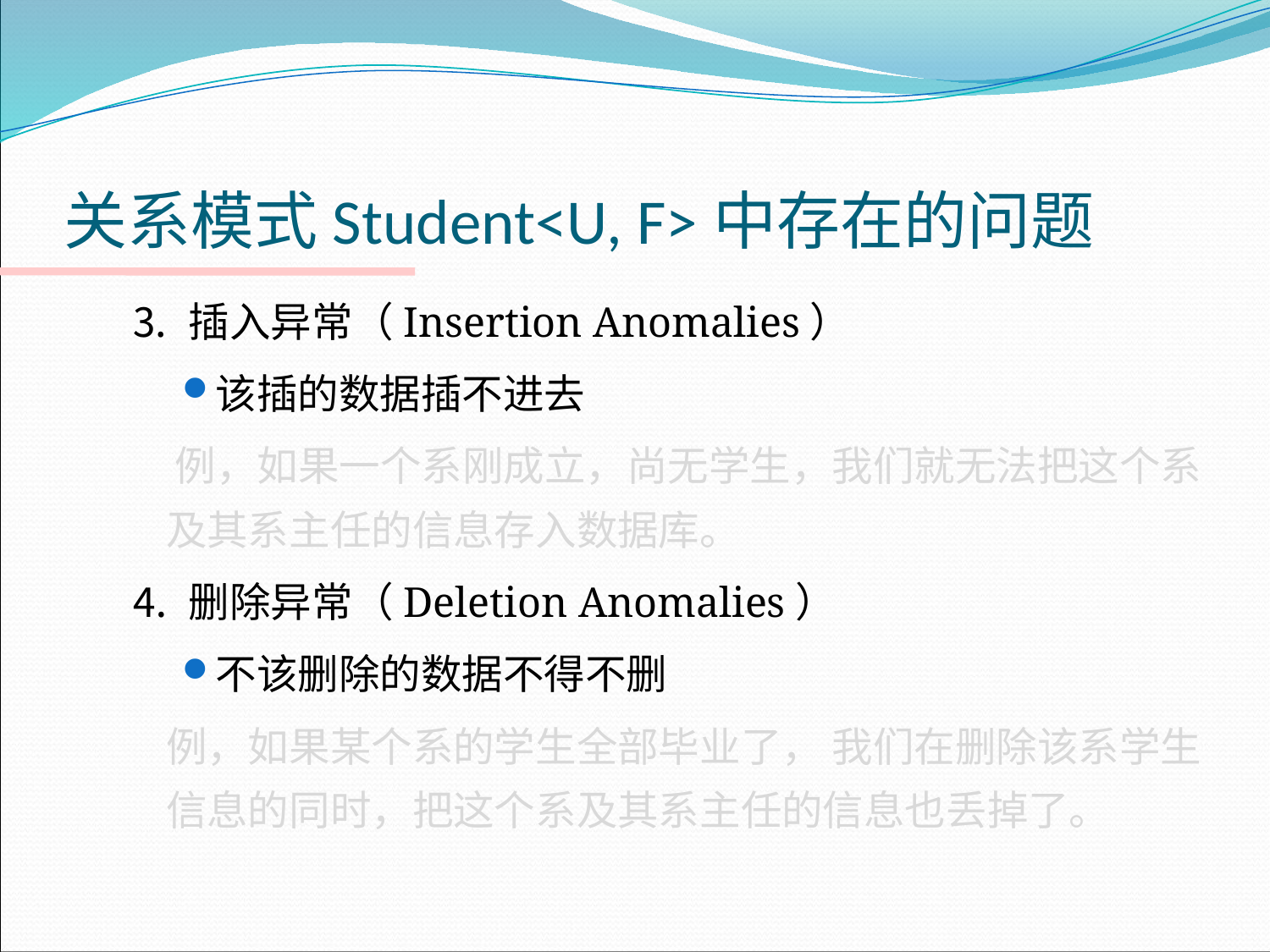

# 关系模式Student<U, F>中存在的问题
⒊ 插入异常（Insertion Anomalies）
该插的数据插不进去
    例，如果一个系刚成立，尚无学生，我们就无法把这个系及其系主任的信息存入数据库。
⒋ 删除异常（Deletion Anomalies）
不该删除的数据不得不删
	例，如果某个系的学生全部毕业了， 我们在删除该系学生信息的同时，把这个系及其系主任的信息也丢掉了。

529